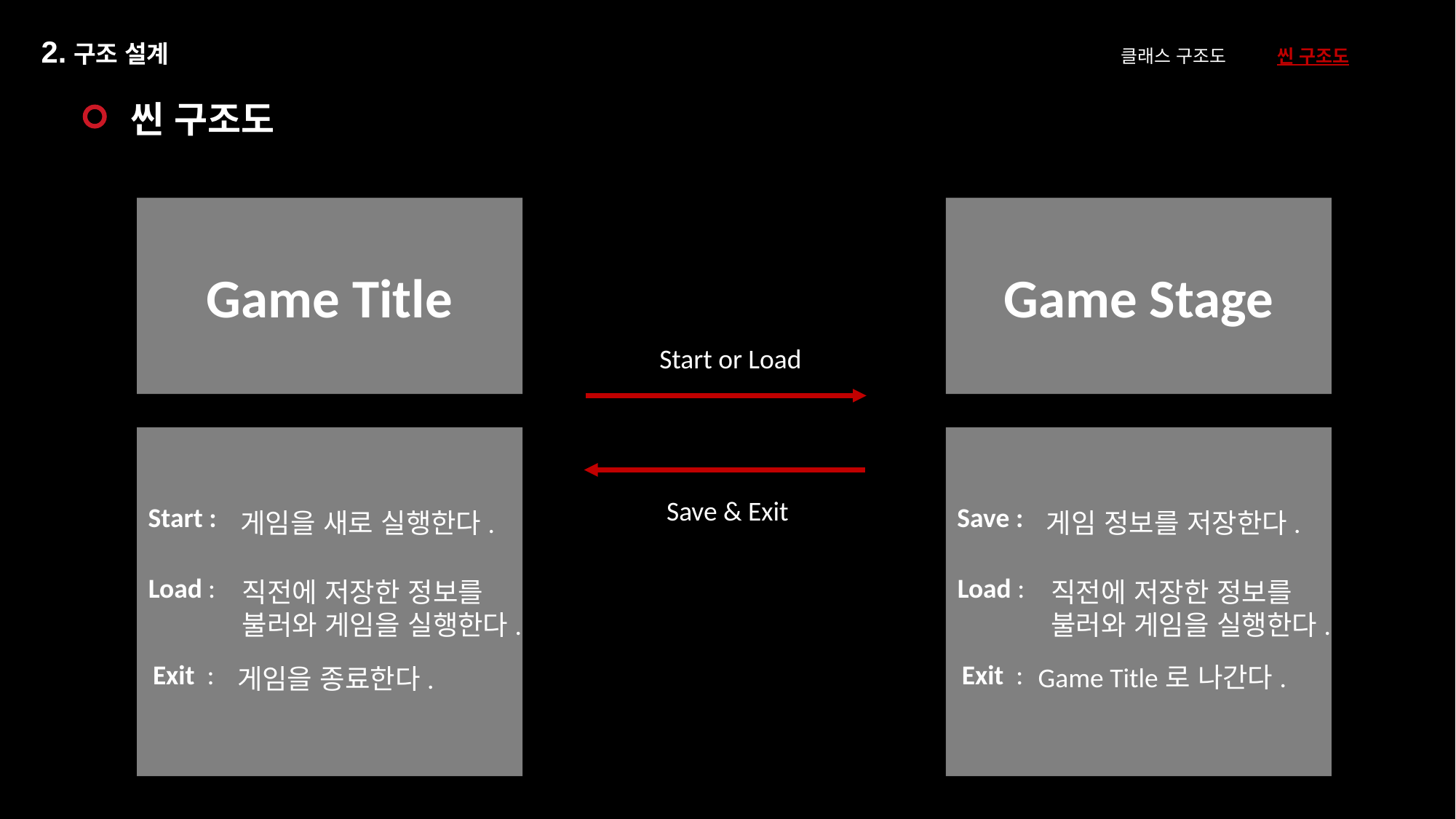

2.구조 설계
클래스 구조도          씬 구조도
씬 구조도

Game Title
Game Stage
Start or Load

Save & Exit
Start :
Save :
게임을 새로 실행한다.
게임 정보를 저장한다.
Load :
Load :
 직전에 저장한 정보를
 불러와 게임을 실행한다.
 직전에 저장한 정보를
 불러와 게임을 실행한다.
Exit  :
Exit  :
Game Title로 나간다.
게임을 종료한다.